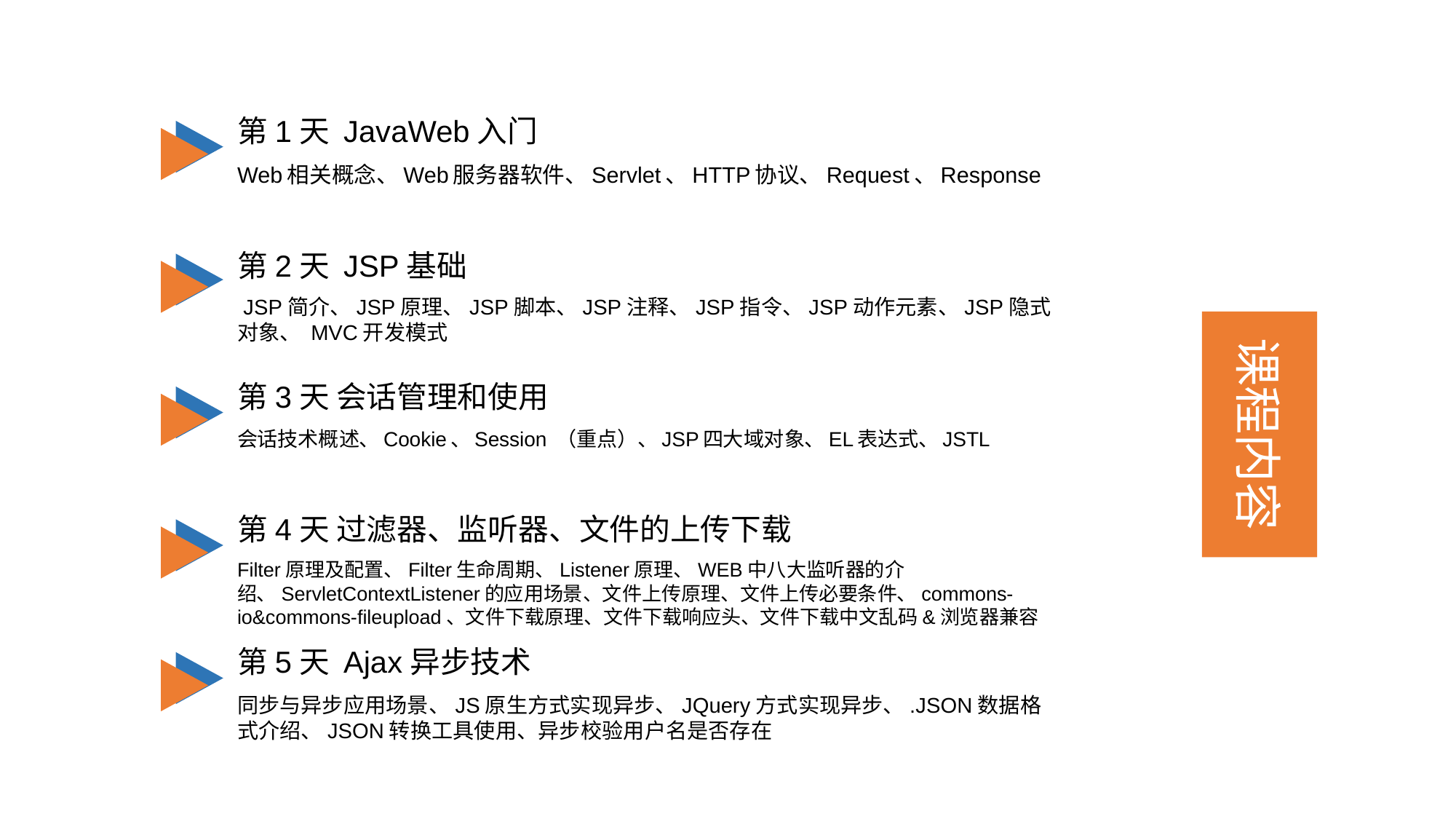

第1天 JavaWeb入门

Web相关概念、Web服务器软件、Servlet、HTTP协议、Request、Response
第2天 JSP基础

 JSP简介、JSP原理、JSP脚本、JSP注释、JSP指令、JSP动作元素、JSP隐式对象、 MVC开发模式
课程内容
第3天 会话管理和使用

会话技术概述、Cookie、Session （重点）、JSP四大域对象、EL表达式、JSTL
第4天 过滤器、监听器、文件的上传下载

Filter原理及配置、Filter生命周期、Listener原理、WEB中八大监听器的介绍、ServletContextListener的应用场景、文件上传原理、文件上传必要条件、commons-io&commons-fileupload、文件下载原理、文件下载响应头、文件下载中文乱码&浏览器兼容
第5天 Ajax异步技术

同步与异步应用场景、JS原生方式实现异步、JQuery方式实现异步、.JSON数据格式介绍、JSON转换工具使用、异步校验用户名是否存在